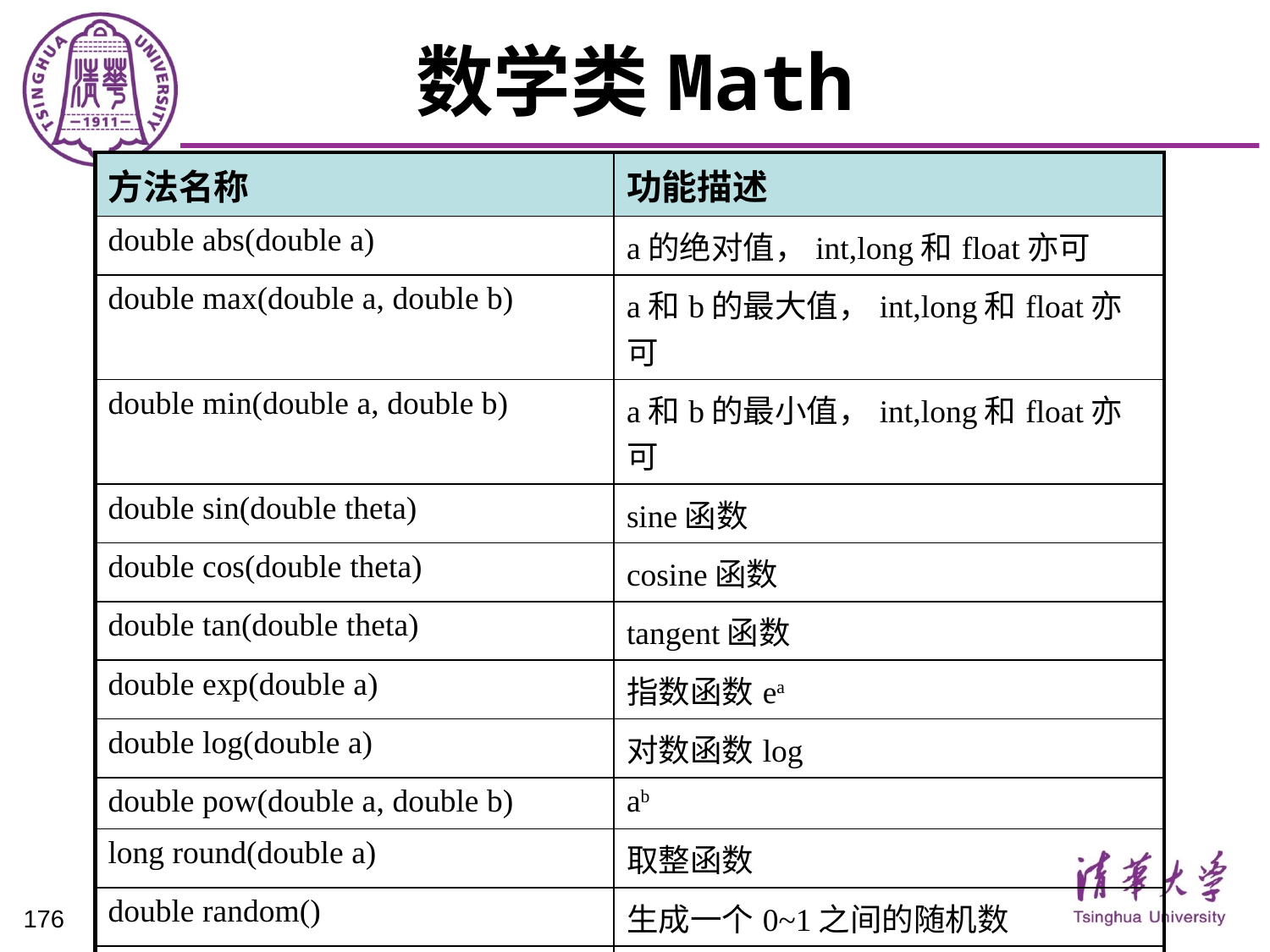

# 数学类Math
| 方法名称 | 功能描述 |
| --- | --- |
| double abs(double a) | a的绝对值，int,long和float亦可 |
| double max(double a, double b) | a和b的最大值，int,long和float亦可 |
| double min(double a, double b) | a和b的最小值，int,long和float亦可 |
| double sin(double theta) | sine函数 |
| double cos(double theta) | cosine函数 |
| double tan(double theta) | tangent函数 |
| double exp(double a) | 指数函数ea |
| double log(double a) | 对数函数log |
| double pow(double a, double b) | ab |
| long round(double a) | 取整函数 |
| double random() | 生成一个0~1之间的随机数 |
| double sqrt(double a) | 平方根函数 |
| double E | 常量e |
| double PI | 常量pi |
176